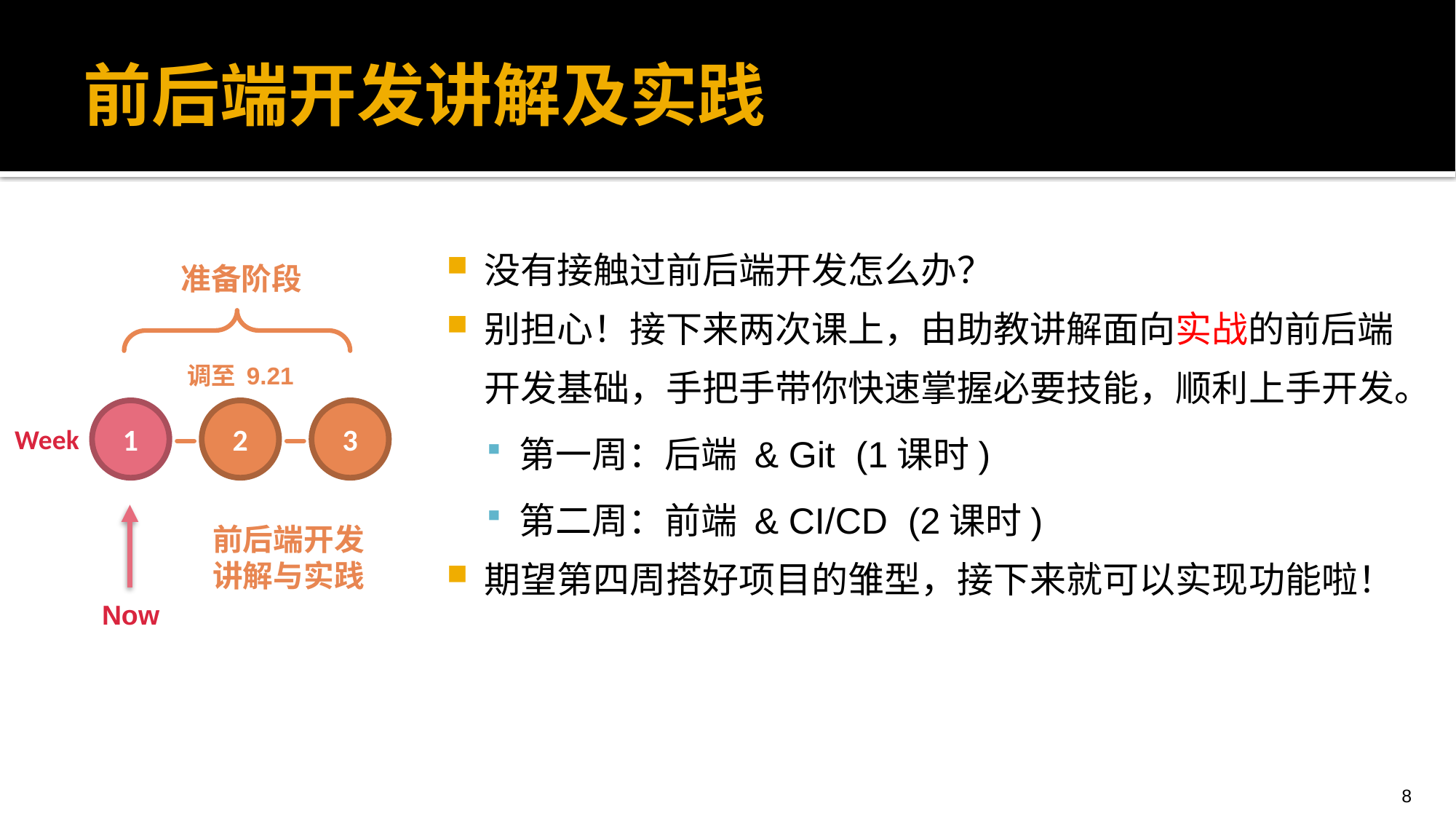

# 前后端开发讲解及实践

没有接触过前后端开发怎么办？
别担心！接下来两次课上，由助教讲解面向实战的前后端开发基础，手把手带你快速掌握必要技能，顺利上手开发。
第一周：后端 & Git  (1课时)
第二周：前端 & CI/CD  (2课时)
期望第四周搭好项目的雏型，接下来就可以实现功能啦！
准备阶段
调至 9.21
1
2
3
Week
前后端开发
讲解与实践
Now
8